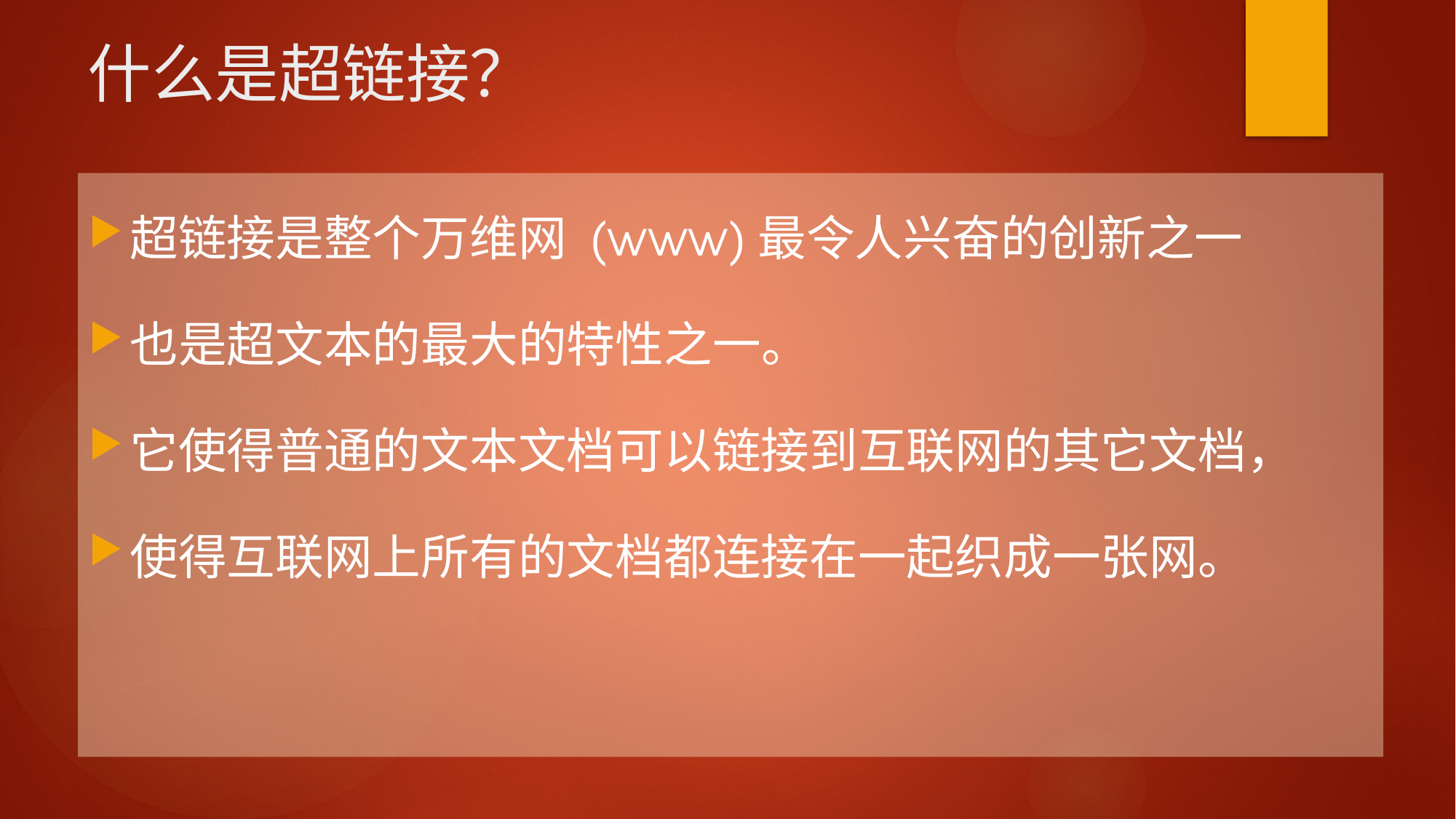

# 什么是超链接？
超链接是整个万维网 (www)最令人兴奋的创新之一
也是超文本的最大的特性之一。
它使得普通的文本文档可以链接到互联网的其它文档，
使得互联网上所有的文档都连接在一起织成一张网。